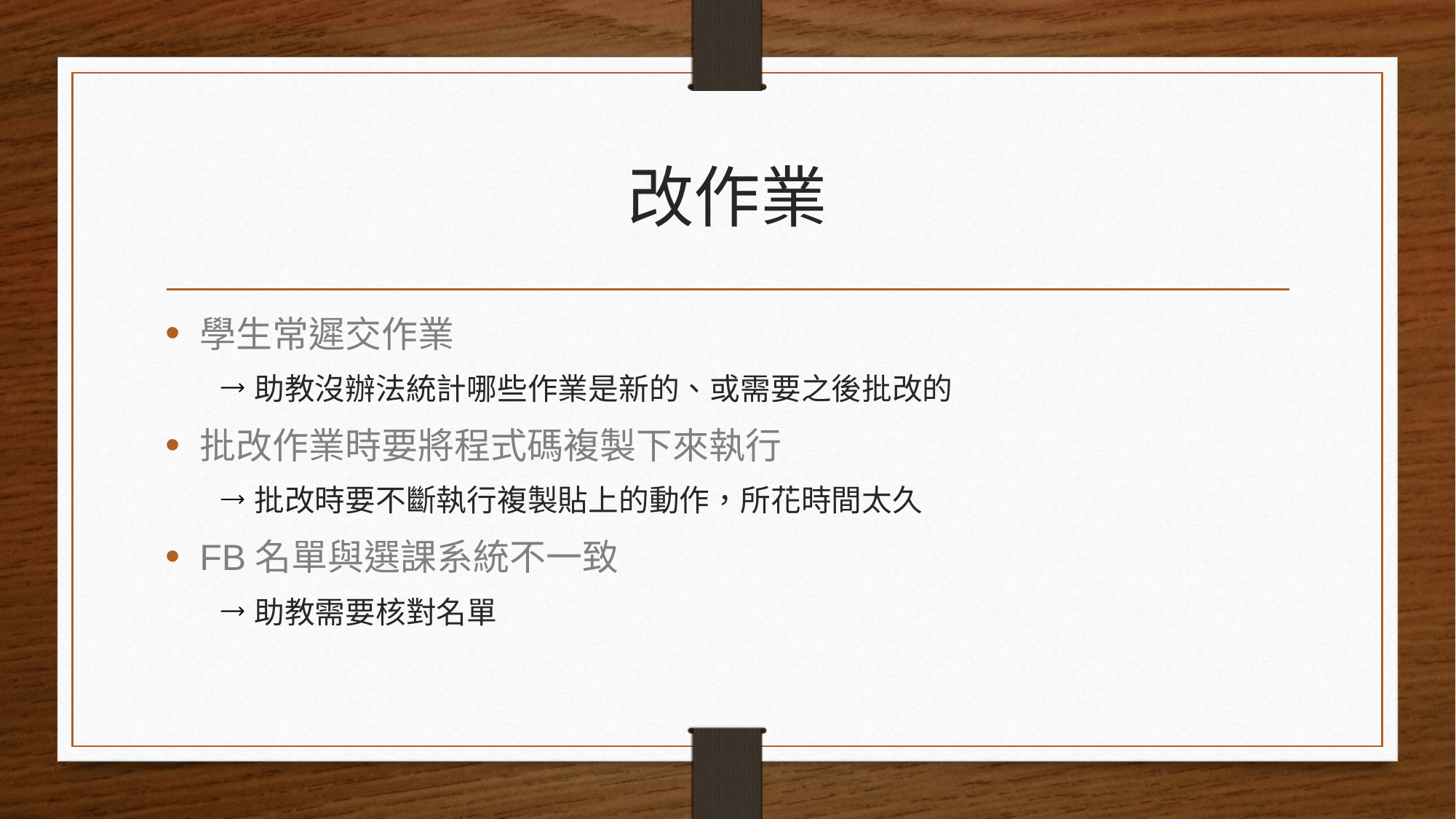

# 改作業
學生常遲交作業
助教沒辦法統計哪些作業是新的、或需要之後批改的
批改作業時要將程式碼複製下來執行
批改時要不斷執行複製貼上的動作，所花時間太久
FB名單與選課系統不一致
助教需要核對名單